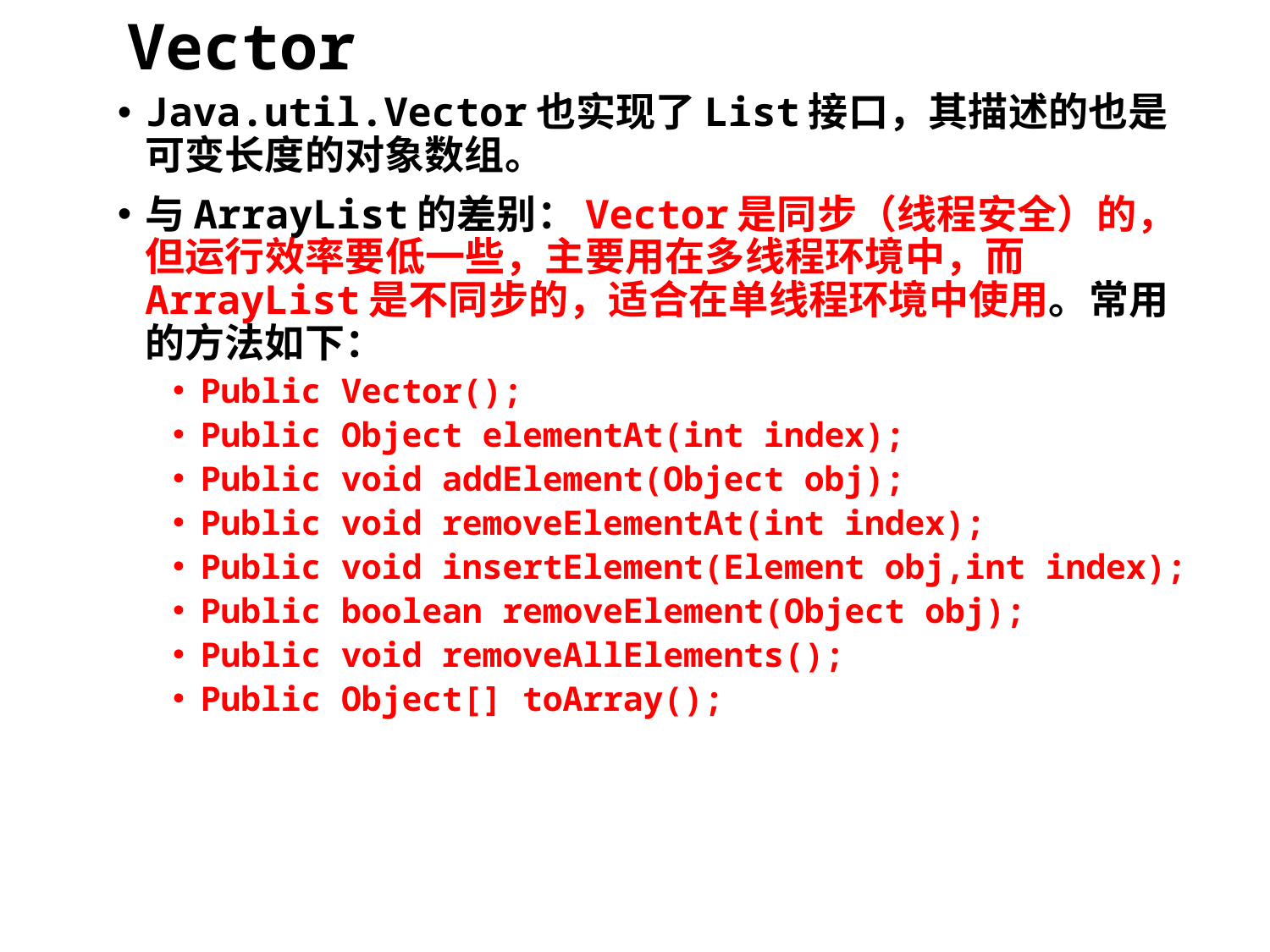

# Vector
Java.util.Vector也实现了List接口，其描述的也是可变长度的对象数组。
与ArrayList的差别：Vector是同步（线程安全）的，但运行效率要低一些，主要用在多线程环境中，而ArrayList是不同步的，适合在单线程环境中使用。常用的方法如下：
Public Vector();
Public Object elementAt(int index);
Public void addElement(Object obj);
Public void removeElementAt(int index);
Public void insertElement(Element obj,int index);
Public boolean removeElement(Object obj);
Public void removeAllElements();
Public Object[] toArray();